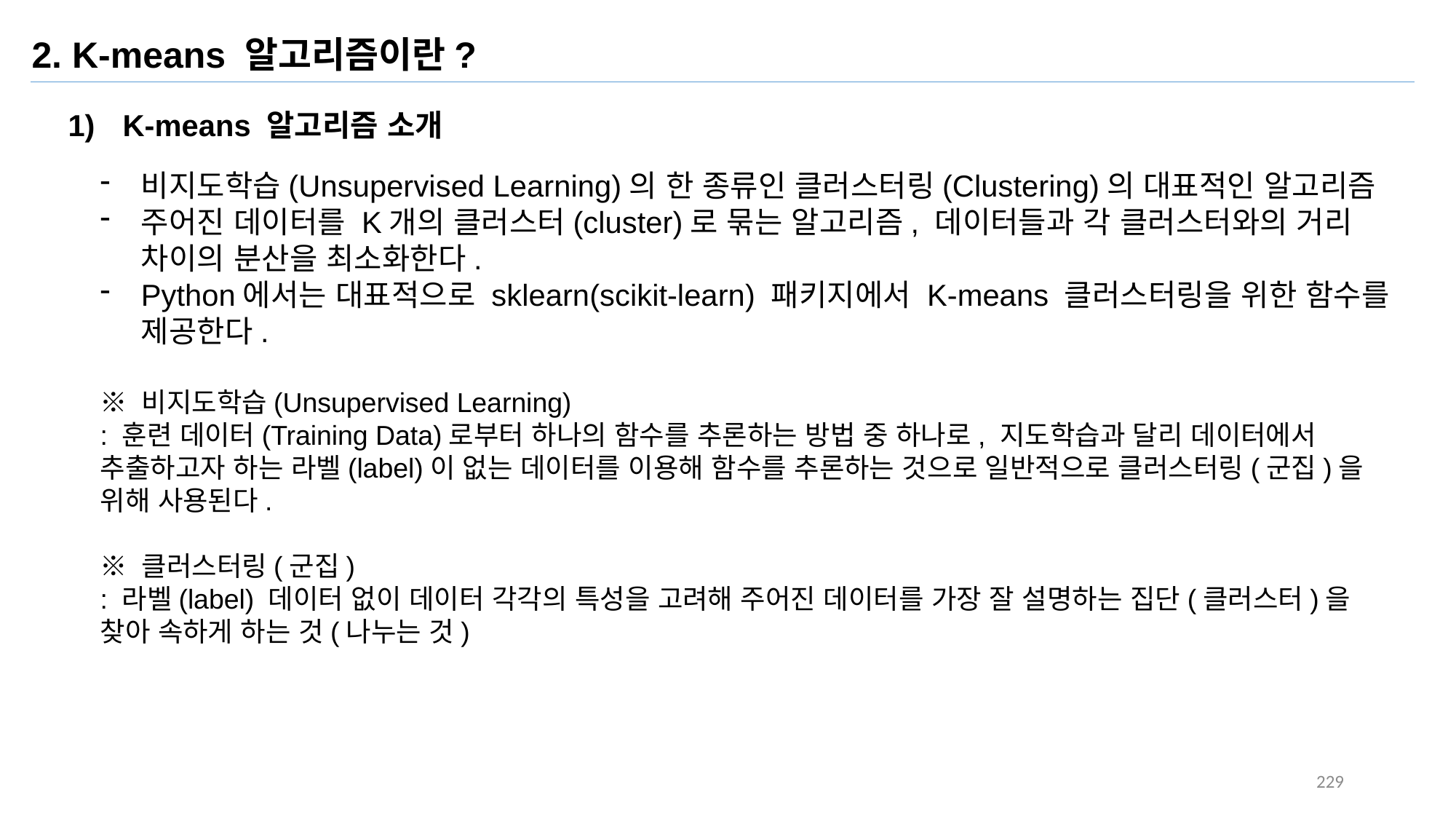

2. K-means 알고리즘이란?
K-means 알고리즘 소개
비지도학습(Unsupervised Learning)의 한 종류인 클러스터링(Clustering)의 대표적인 알고리즘
주어진 데이터를 K개의 클러스터(cluster)로 묶는 알고리즘, 데이터들과 각 클러스터와의 거리 차이의 분산을 최소화한다.
Python에서는 대표적으로 sklearn(scikit-learn) 패키지에서 K-means 클러스터링을 위한 함수를 제공한다.

※ 비지도학습(Unsupervised Learning)
: 훈련 데이터(Training Data)로부터 하나의 함수를 추론하는 방법 중 하나로, 지도학습과 달리 데이터에서 추출하고자 하는 라벨(label)이 없는 데이터를 이용해 함수를 추론하는 것으로 일반적으로 클러스터링(군집)을 위해 사용된다.

※ 클러스터링(군집)
: 라벨(label) 데이터 없이 데이터 각각의 특성을 고려해 주어진 데이터를 가장 잘 설명하는 집단(클러스터)을 찾아 속하게 하는 것(나누는 것)

229